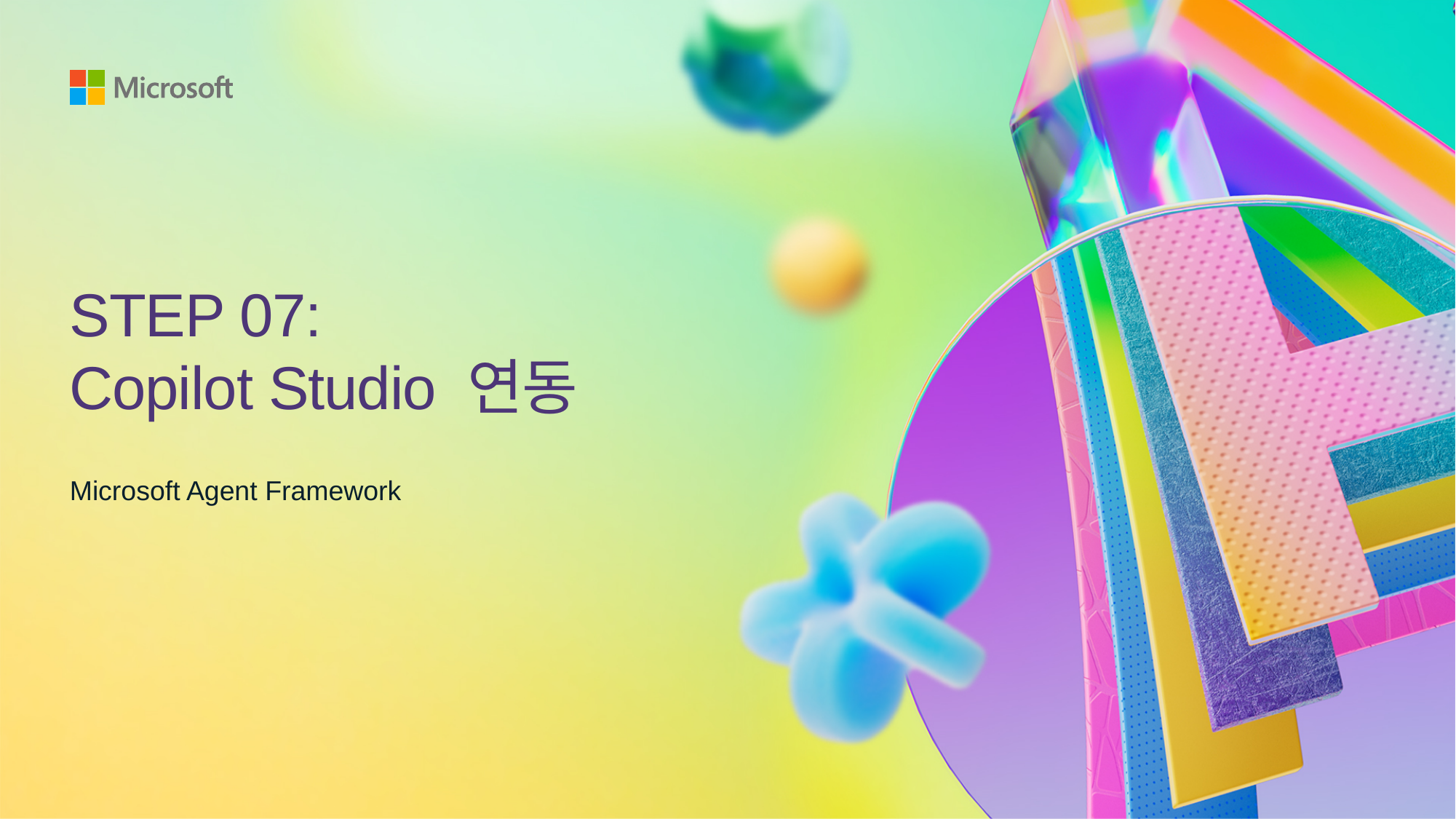

# STEP 07: Copilot Studio 연동
Microsoft Agent Framework